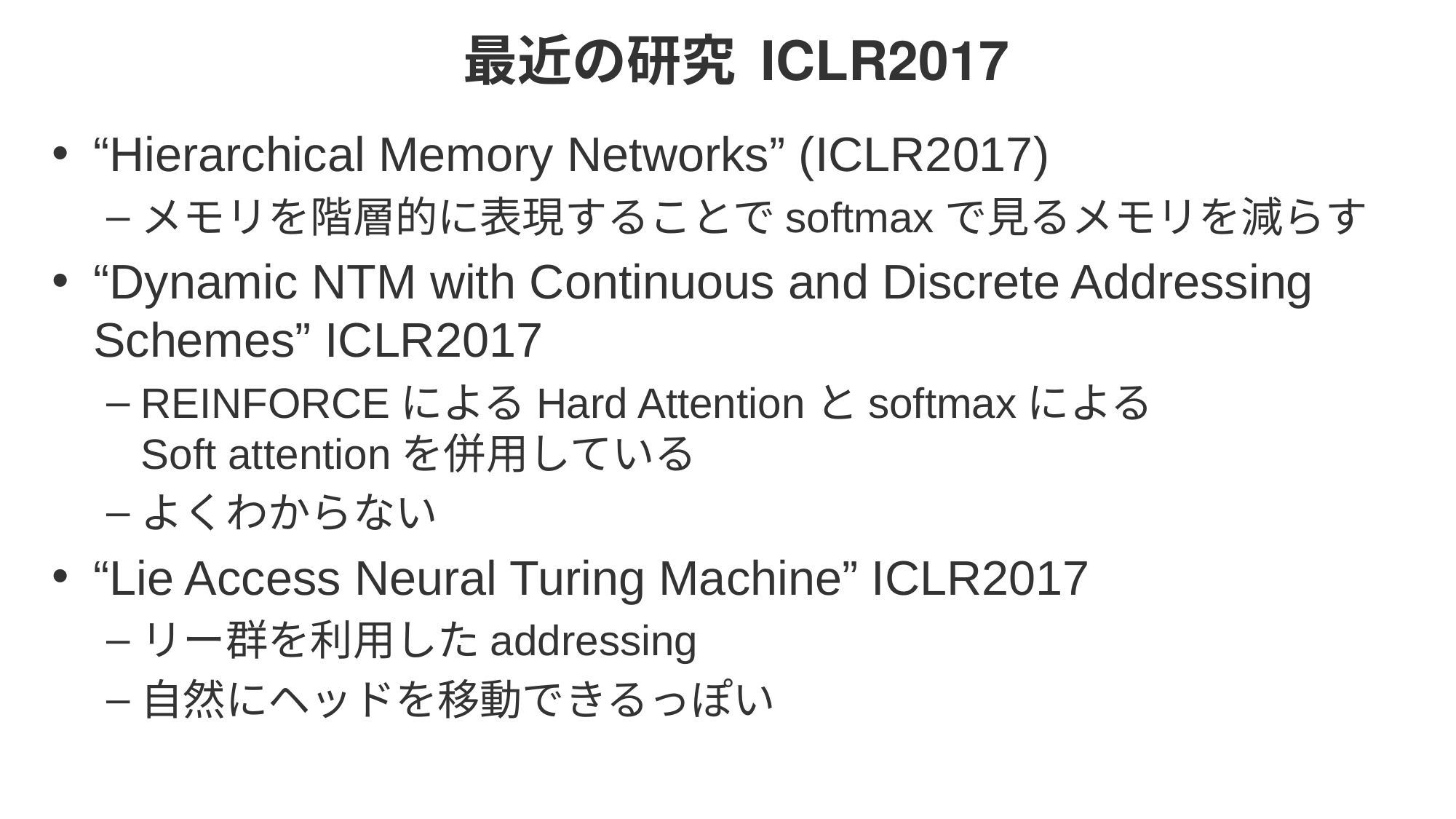

# 最近の研究 ICLR2017
“Hierarchical Memory Networks” (ICLR2017)
メモリを階層的に表現することでsoftmaxで見るメモリを減らす
“Dynamic NTM with Continuous and Discrete Addressing Schemes” ICLR2017
REINFORCEによるHard Attentionとsoftmaxによる
Soft attentionを併用している
よくわからない
“Lie Access Neural Turing Machine” ICLR2017
リー群を利用したaddressing
自然にヘッドを移動できるっぽい